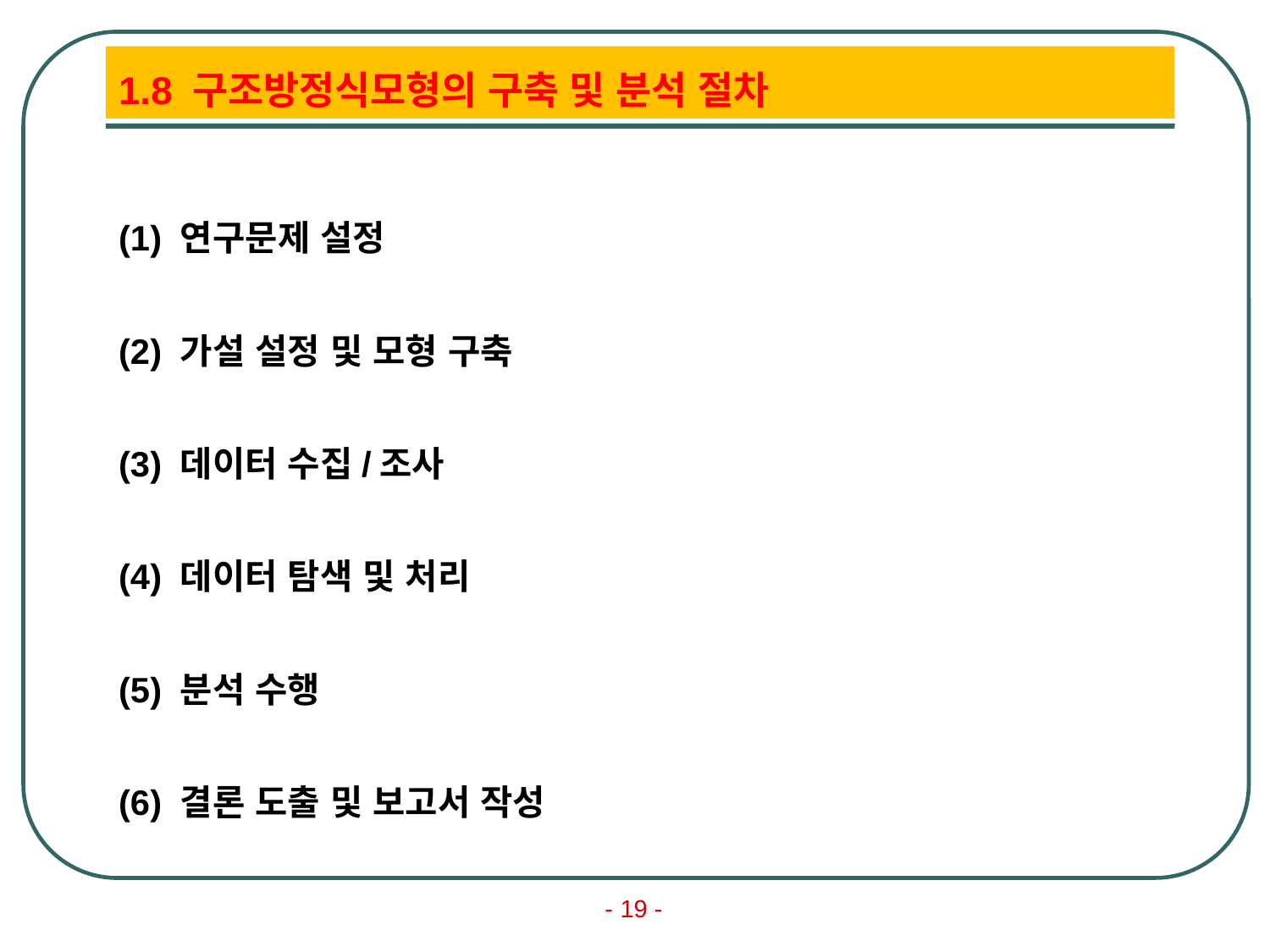

# 1.8 구조방정식모형의 구축 및 분석 절차
(1) 연구문제 설정
(2) 가설 설정 및 모형 구축
(3) 데이터 수집/조사
(4) 데이터 탐색 및 처리
(5) 분석 수행
(6) 결론 도출 및 보고서 작성
- 19 -